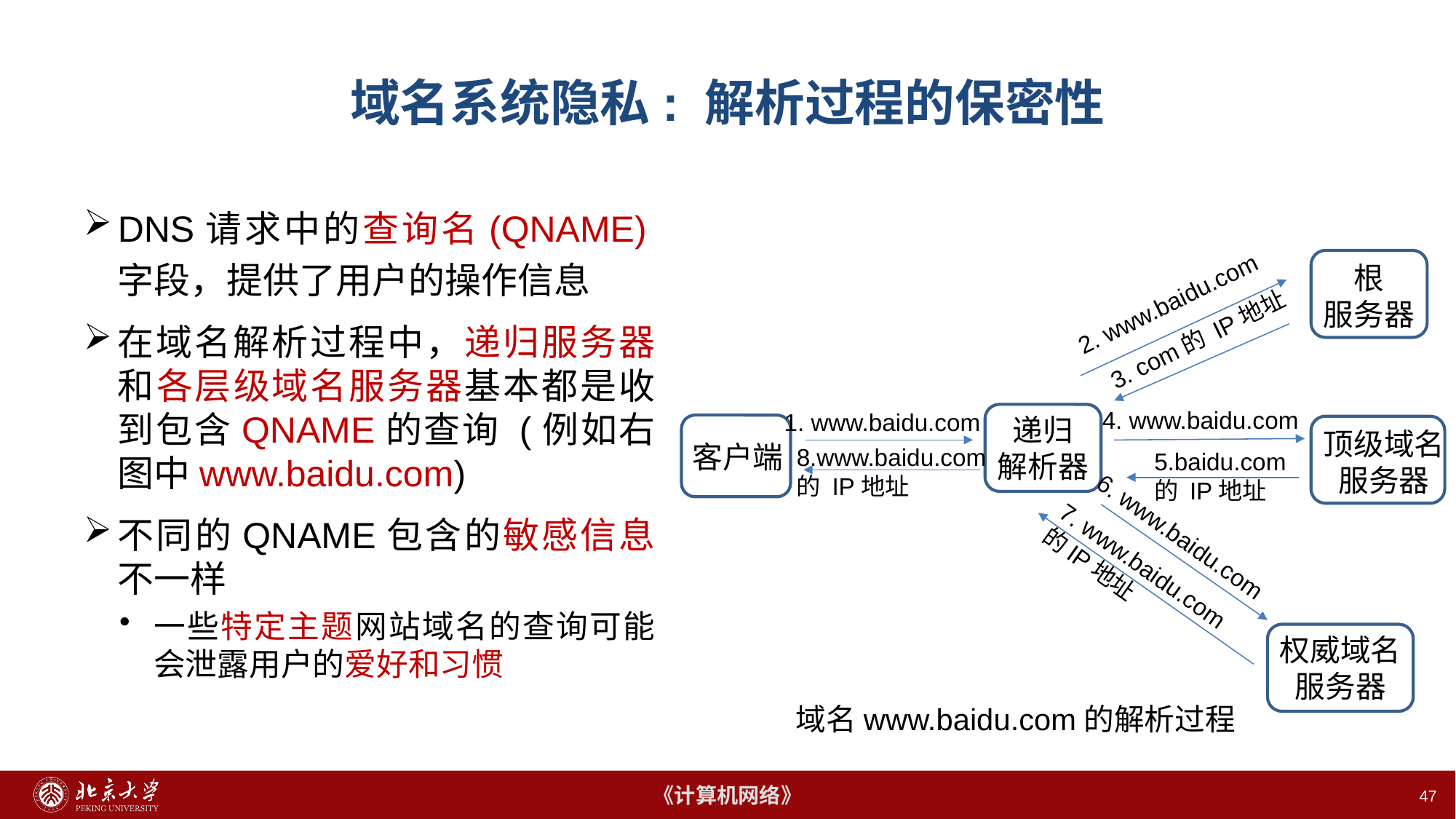

# 域名系统隐私: 解析过程的保密性
DNS请求中的查询名(QNAME)字段，提供了用户的操作信息
在域名解析过程中，递归服务器和各层级域名服务器基本都是收到包含QNAME的查询 (例如右图中www.baidu.com)
不同的QNAME包含的敏感信息不一样
一些特定主题网站域名的查询可能会泄露用户的爱好和习惯

根
服务器
2. www.baidu.com
3. com的 IP地址
4. www.baidu.com
1. www.baidu.com

递归
解析器

客户端

顶级域名服务器
8.www.baidu.com的 IP地址
5.baidu.com的 IP地址
6. www.baidu.com
7. www.baidu.com的IP地址

权威域名服务器
域名www.baidu.com的解析过程
47